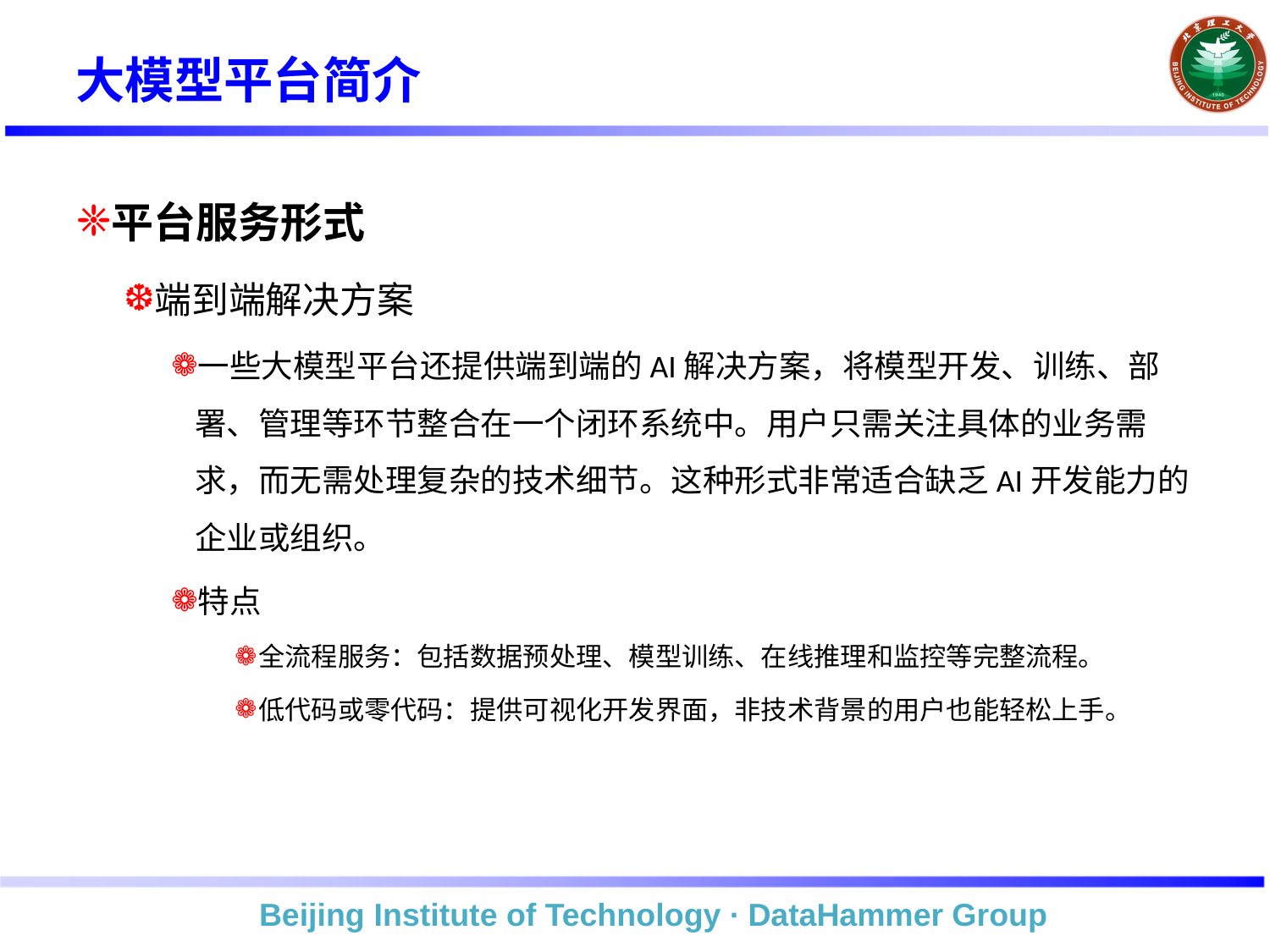

# 大模型平台简介
平台服务形式
端到端解决方案
一些大模型平台还提供端到端的AI解决方案，将模型开发、训练、部署、管理等环节整合在一个闭环系统中。用户只需关注具体的业务需求，而无需处理复杂的技术细节。这种形式非常适合缺乏AI开发能力的企业或组织。
特点
全流程服务：包括数据预处理、模型训练、在线推理和监控等完整流程。
低代码或零代码：提供可视化开发界面，非技术背景的用户也能轻松上手。